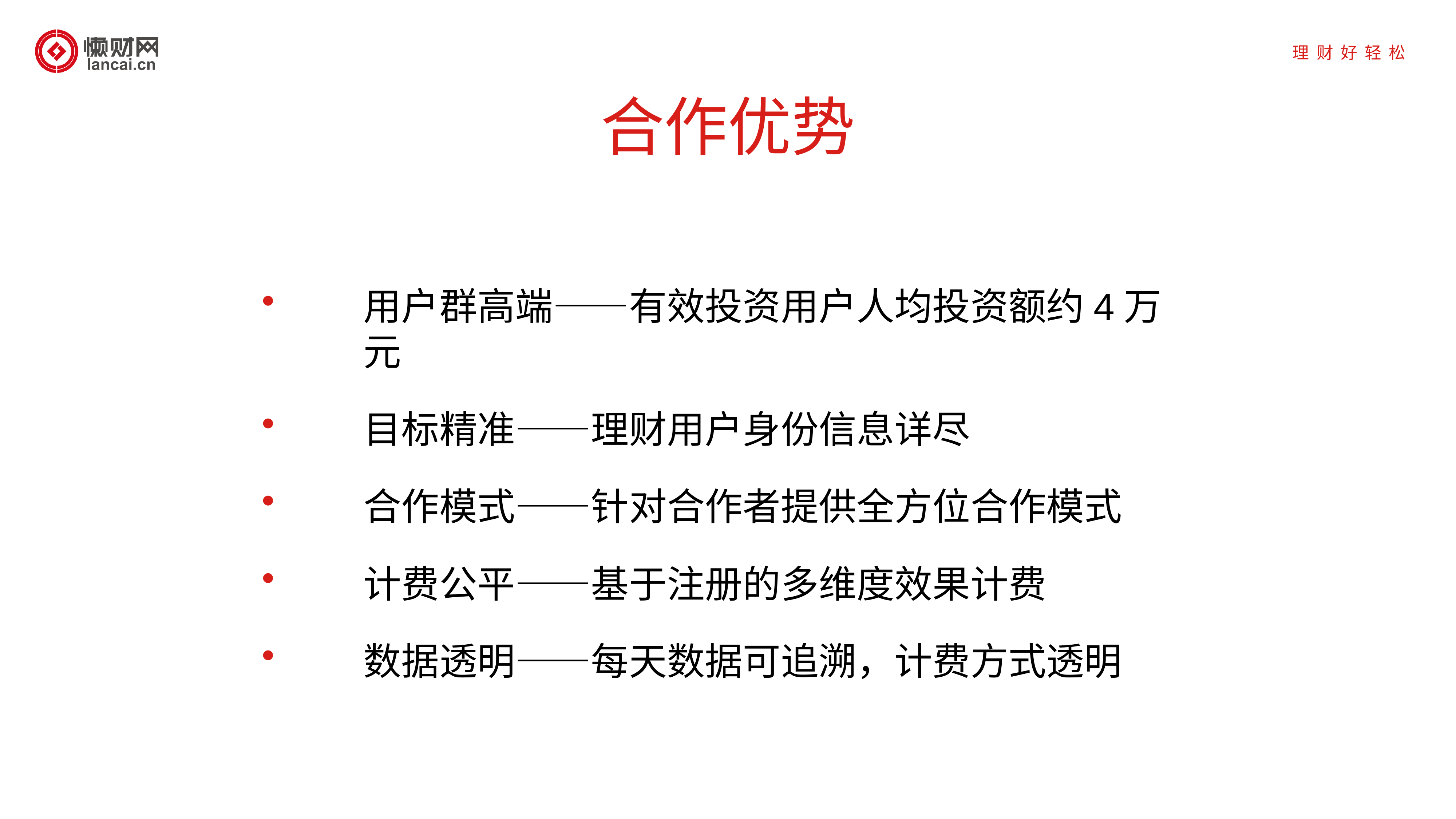

# 合作优势
用户群高端——有效投资用户人均投资额约4万元
目标精准——理财用户身份信息详尽
合作模式——针对合作者提供全方位合作模式
计费公平——基于注册的多维度效果计费
数据透明——每天数据可追溯，计费方式透明